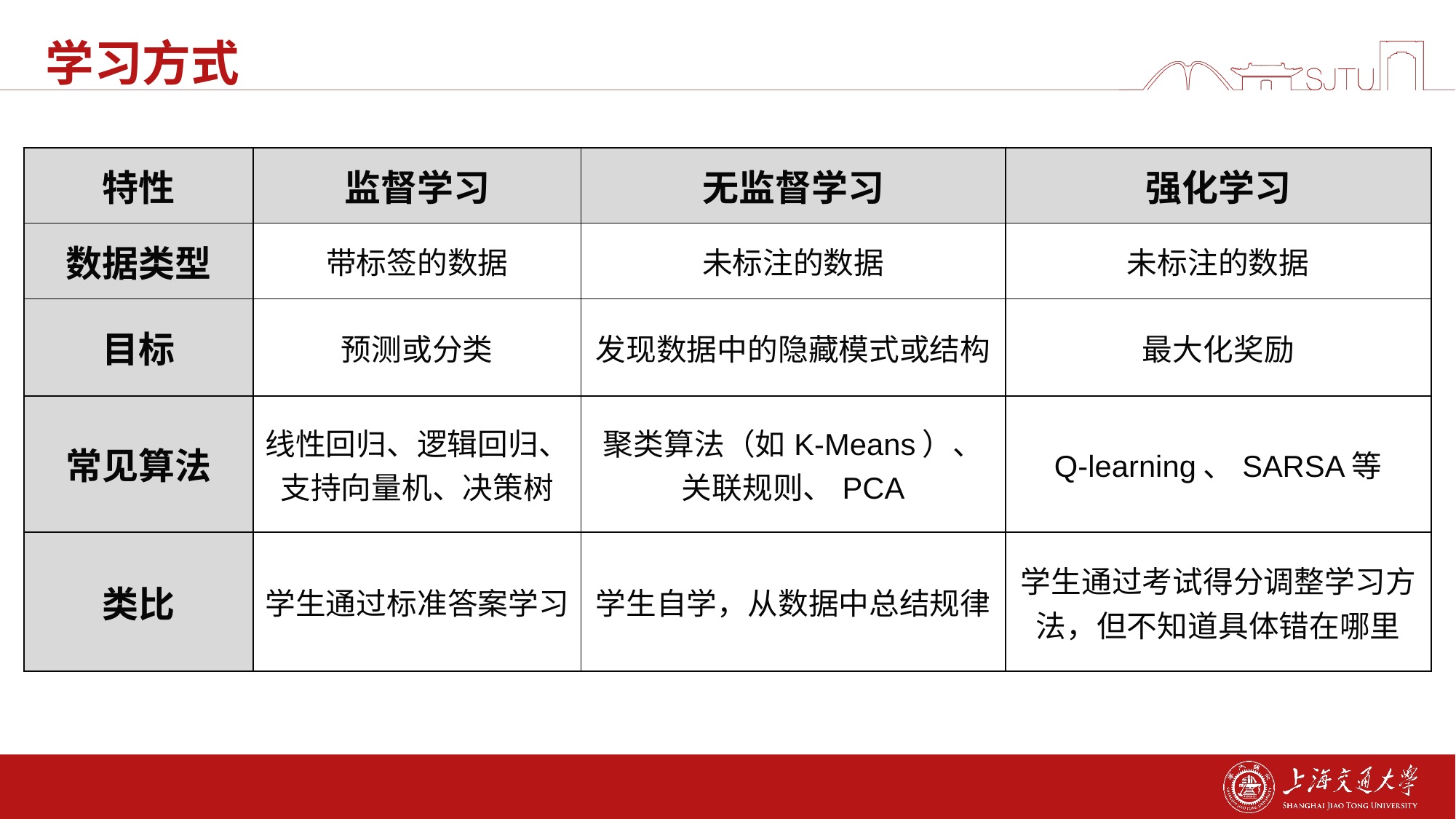

# 学习方式
| 特性 | 监督学习 | 无监督学习 | 强化学习 |
| --- | --- | --- | --- |
| 数据类型 | 带标签的数据 | 未标注的数据 | 未标注的数据 |
| 目标 | 预测或分类 | 发现数据中的隐藏模式或结构 | 最大化奖励 |
| 常见算法 | 线性回归、逻辑回归、支持向量机、决策树 | 聚类算法（如K-Means）、 关联规则、PCA | Q-learning、SARSA等 |
| 类比 | 学生通过标准答案学习 | 学生自学，从数据中总结规律 | 学生通过考试得分调整学习方法，但不知道具体错在哪里 |